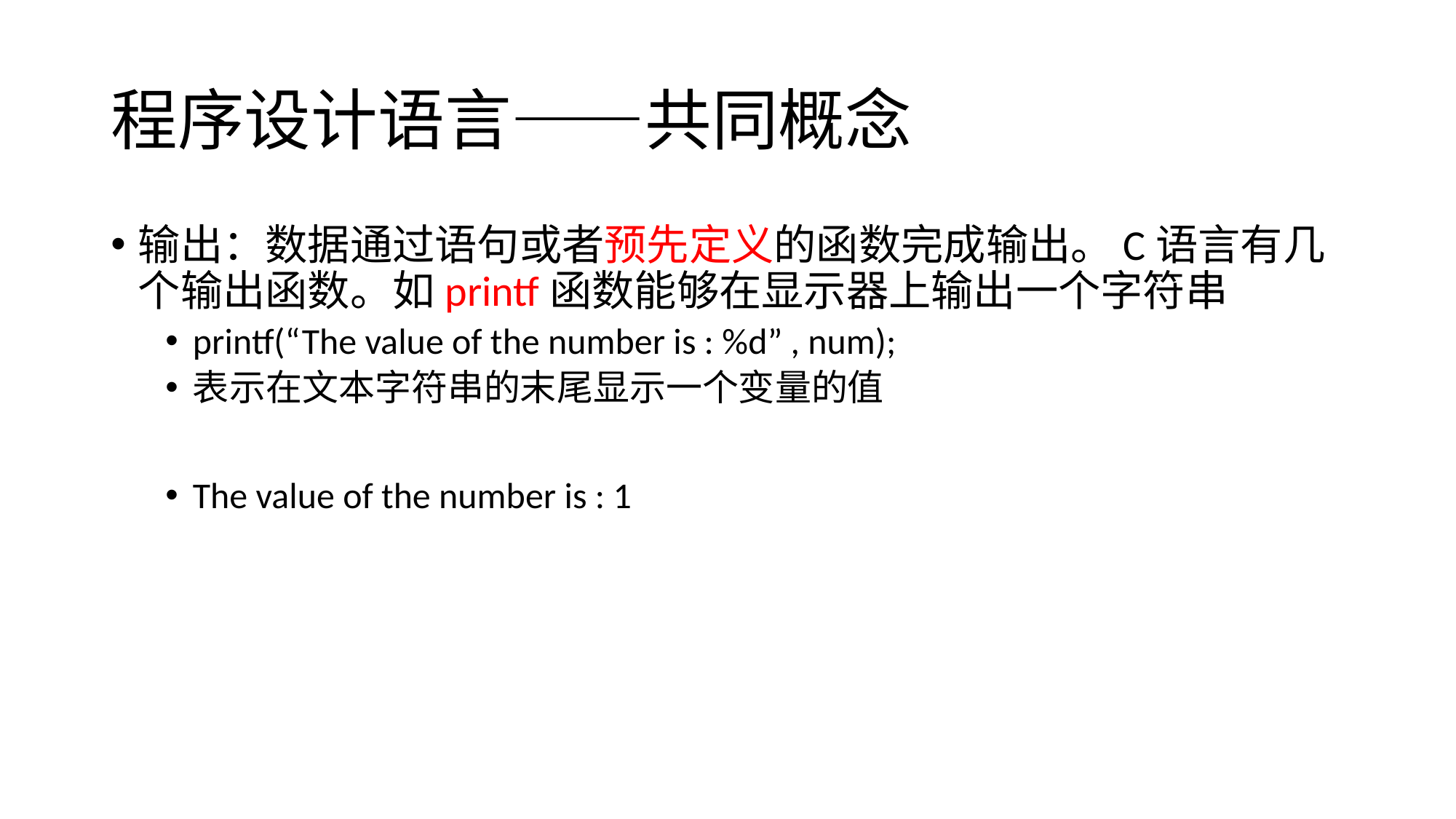

# 程序设计语言——共同概念
输出：数据通过语句或者预先定义的函数完成输出。C语言有几个输出函数。如printf函数能够在显示器上输出一个字符串
printf(“The value of the number is : %d” , num);
表示在文本字符串的末尾显示一个变量的值

The value of the number is : 1